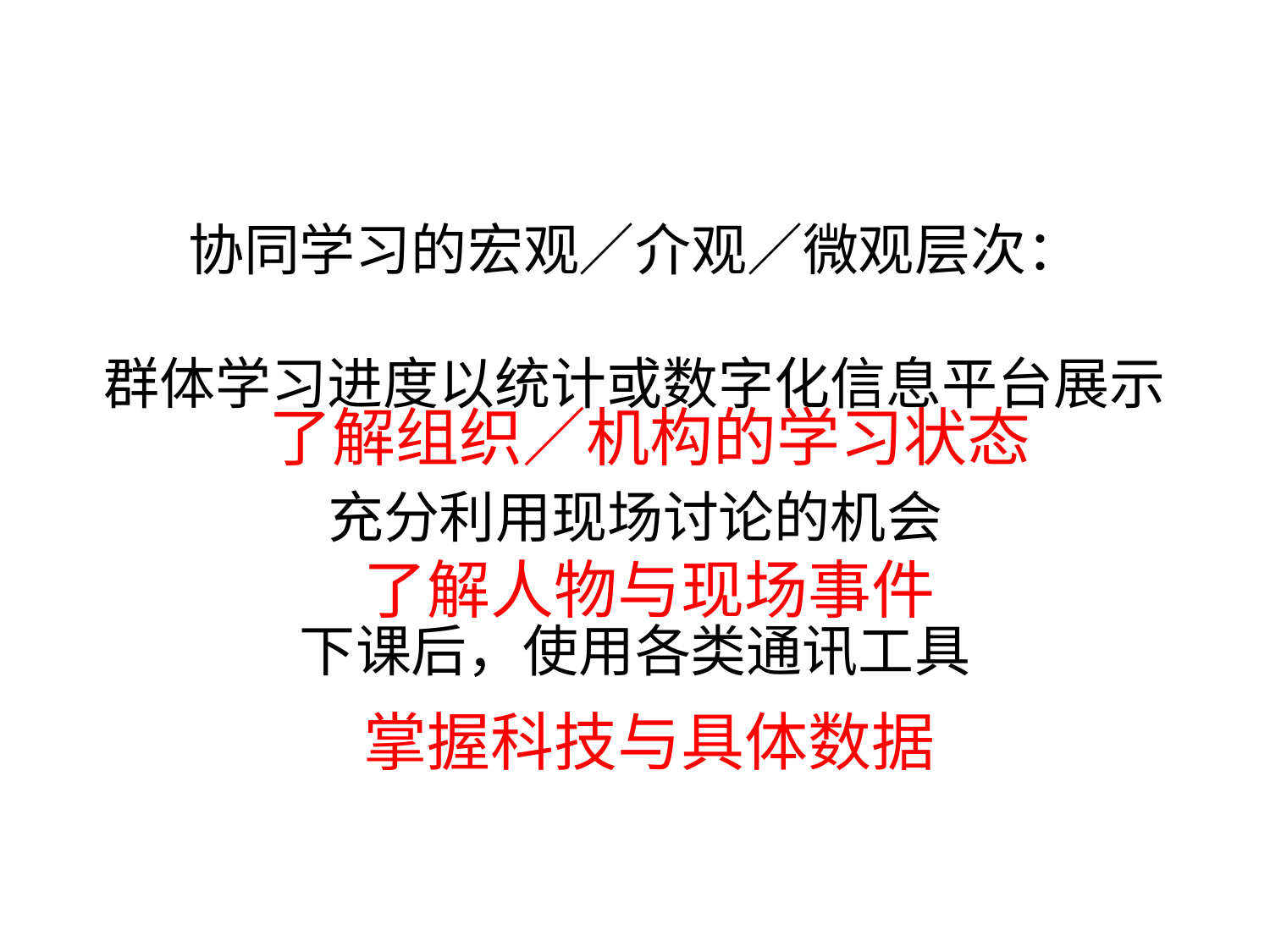

# 协同学习的宏观／介观／微观层次： 群体学习进度以统计或数字化信息平台展示 充分利用现场讨论的机会 下课后，使用各类通讯工具
了解组织／机构的学习状态
了解人物与现场事件
掌握科技与具体数据